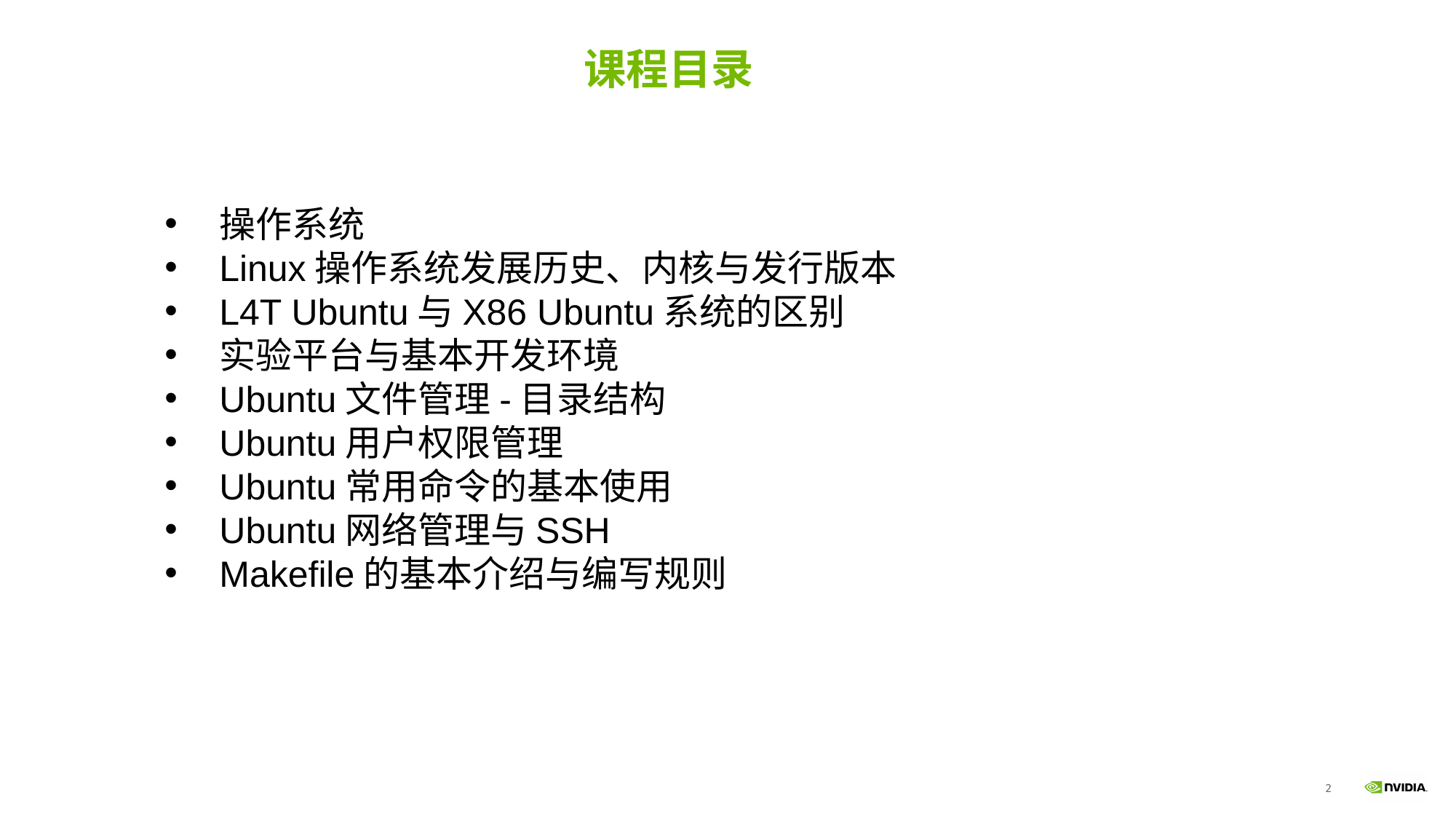

# 课程目录

操作系统
Linux操作系统发展历史、内核与发行版本
L4T Ubuntu与X86 Ubuntu系统的区别
实验平台与基本开发环境
Ubuntu文件管理-目录结构
Ubuntu用户权限管理
Ubuntu常用命令的基本使用
Ubuntu网络管理与SSH
Makefile的基本介绍与编写规则